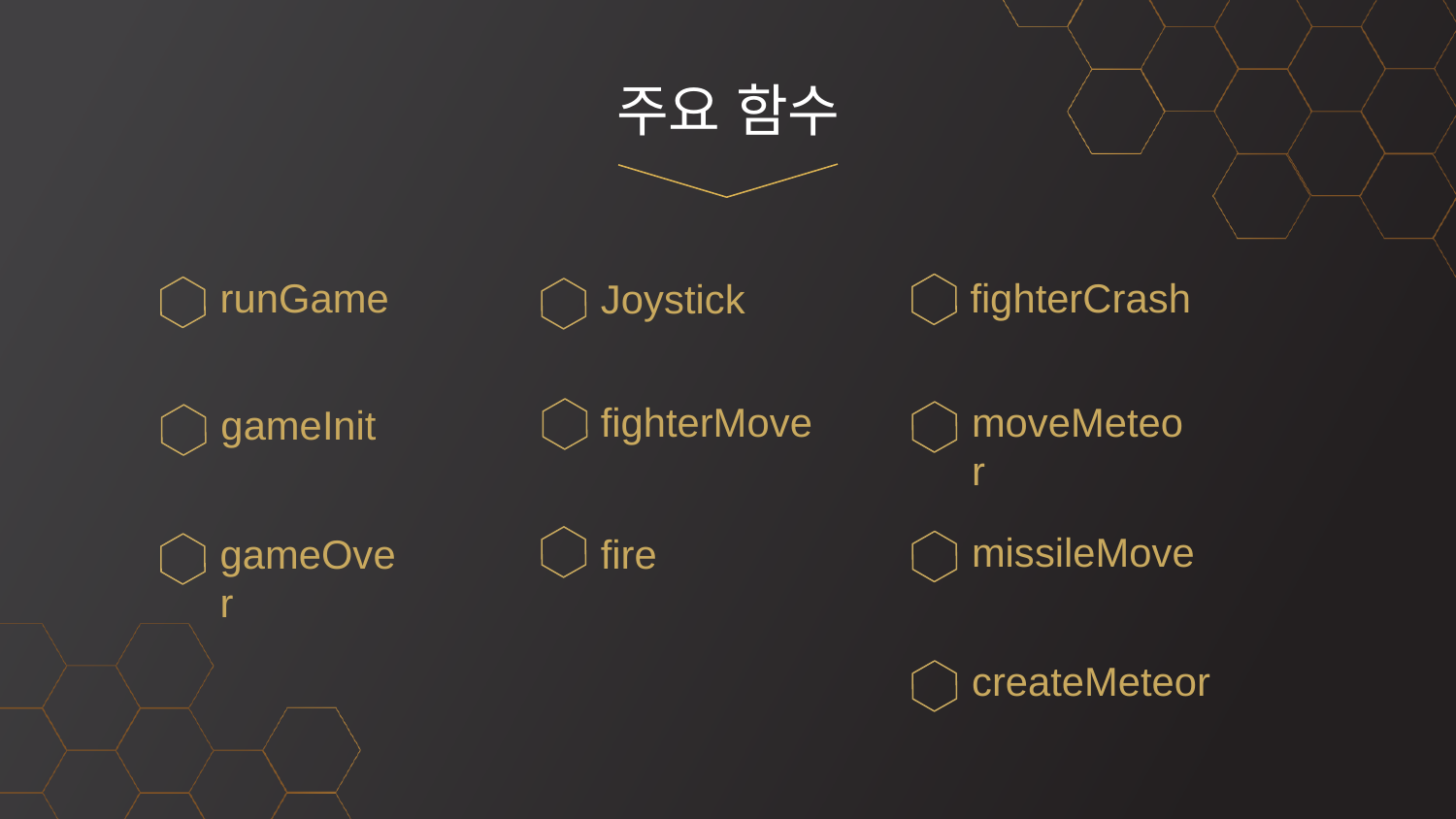

# 주요 함수

runGame
fighterCrash
Joystick

fighterMove
moveMeteor
gameInit

missileMove
gameOver
fire

createMeteor